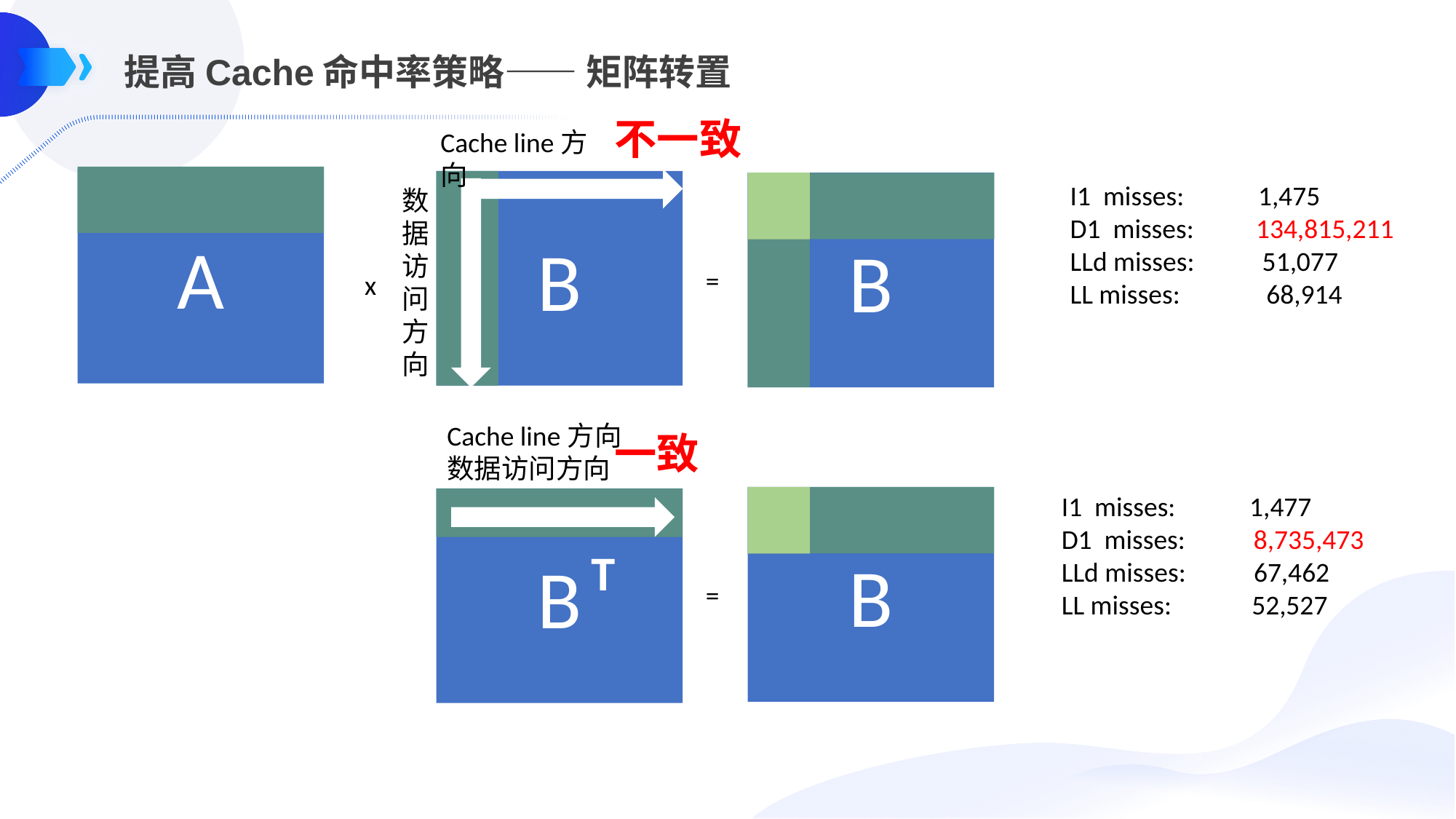

提高Cache命中率策略—— 矩阵转置

不一致
Cache line方向

A
B

I1  misses:            1,475
D1  misses:          134,815,211
LLd misses:           51,077
LL misses:              68,914
B

数据访问方向

=
x

Cache line方向
数据访问方向
一致
I1  misses:            1,477
D1  misses:           8,735,473
LLd misses:           67,462
LL misses:             52,527

B

B

T
=